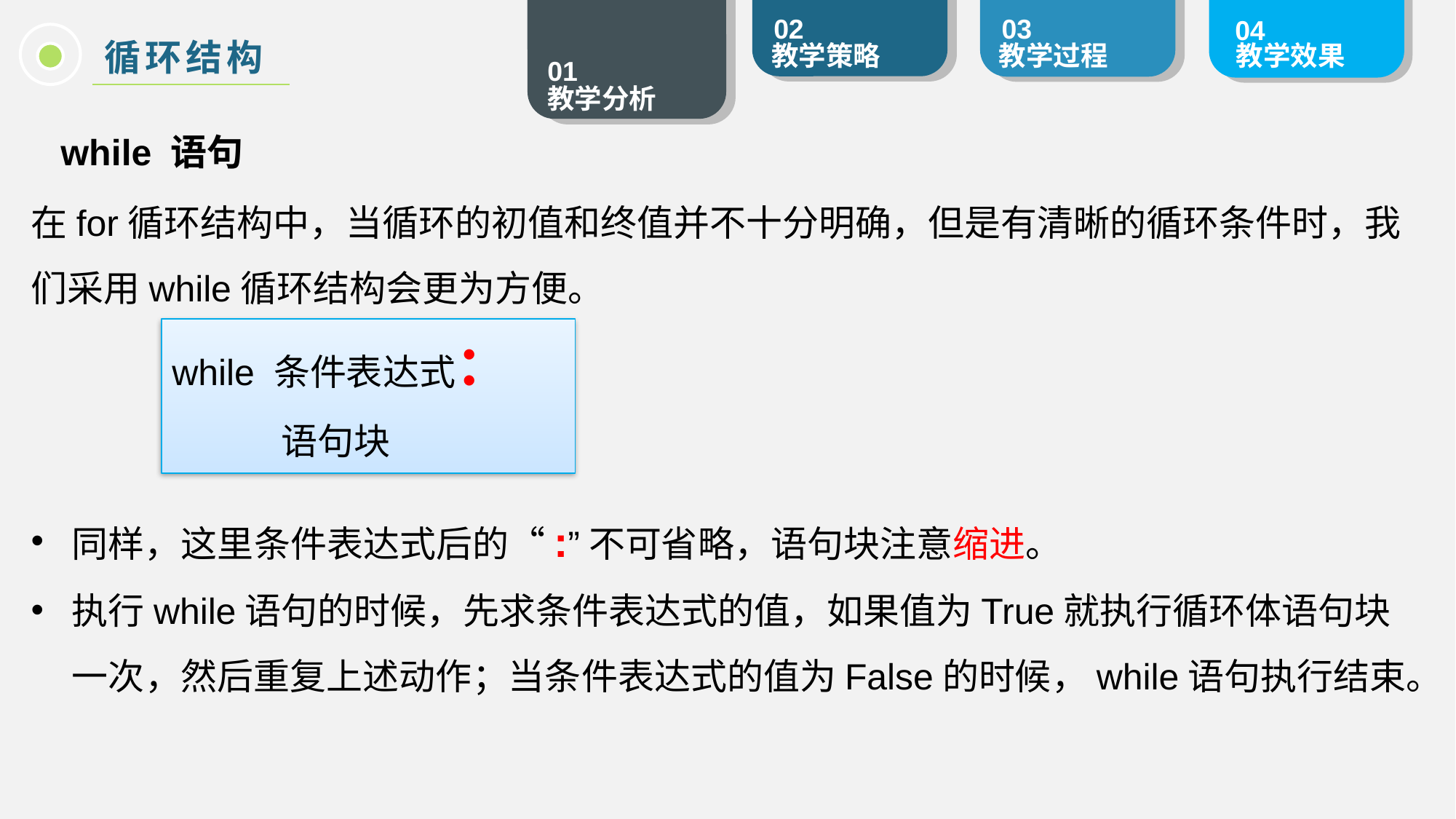

循环结构
while 语句
在for循环结构中，当循环的初值和终值并不十分明确，但是有清晰的循环条件时，我们采用while循环结构会更为方便。
while 条件表达式：
	语句块

同样，这里条件表达式后的“:”不可省略，语句块注意缩进。
执行while语句的时候，先求条件表达式的值，如果值为True就执行循环体语句块一次，然后重复上述动作；当条件表达式的值为False的时候，while语句执行结束。